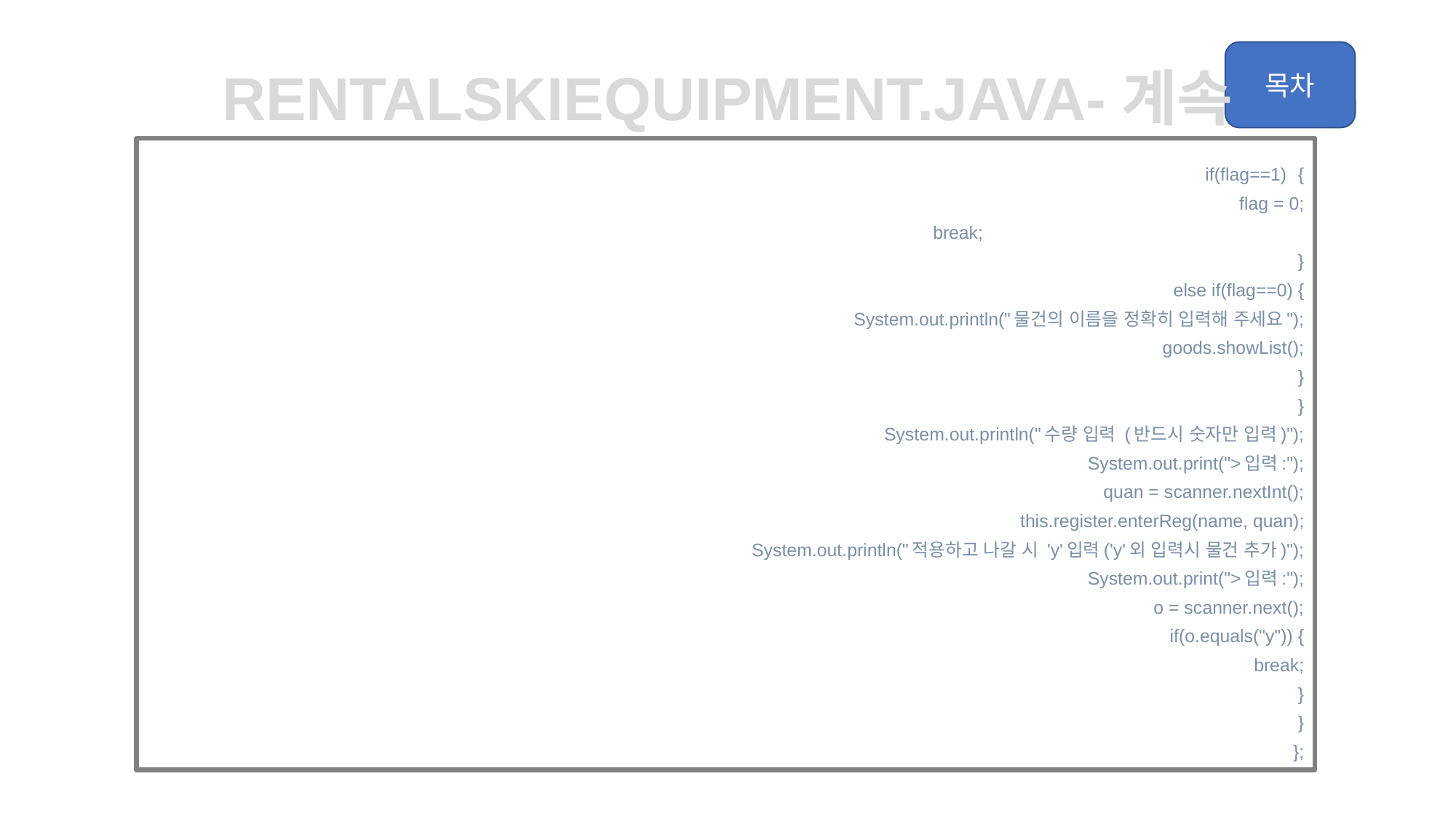

rentalskiequipment.java-계속

				if(flag==1)	{
					flag = 0;
					break;
				}
				else if(flag==0) {
					System.out.println("물건의 이름을 정확히 입력해 주세요");
					goods.showList();
				}
			}
			System.out.println("수량 입력 (반드시 숫자만 입력)");
			System.out.print(">입력:");
			quan = scanner.nextInt();
			this.register.enterReg(name, quan);
			System.out.println("적용하고 나갈 시 'y'입력('y'외 입력시 물건 추가)");
			System.out.print(">입력:");
			o = scanner.next();
			if(o.equals("y")) {
				break;
			}
		}
	};